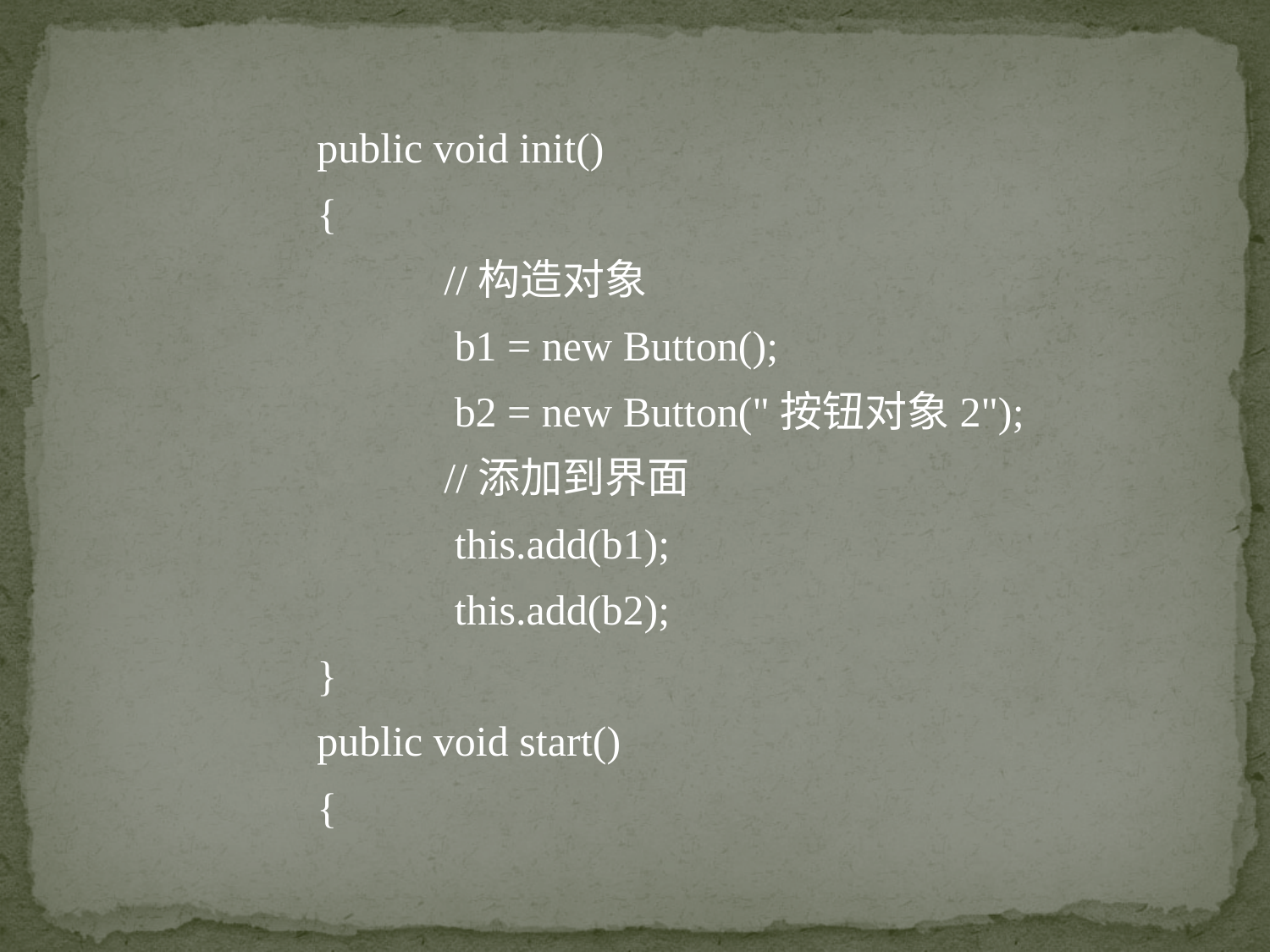

public void init()
	{
          		//构造对象
		 b1 = new Button();
		 b2 = new Button("按钮对象2");
          		//添加到界面
		 this.add(b1);
		 this.add(b2);
	}
	public void start()
	{